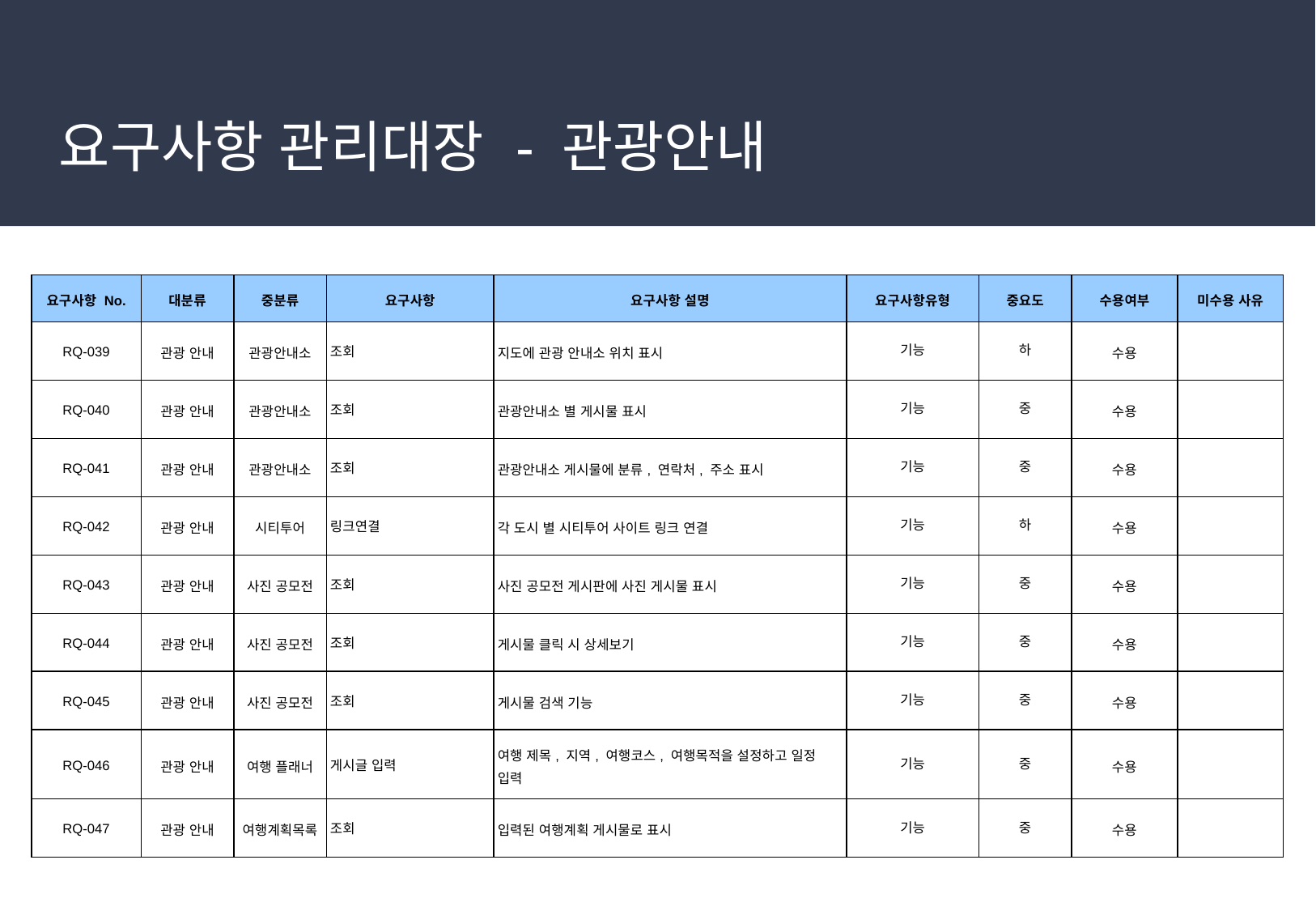

# 요구사항 관리대장 - 관광안내
| 요구사항 No. | 대분류 | 중분류 | 요구사항 | 요구사항 설명 | 요구사항유형 | 중요도 | 수용여부 | 미수용 사유 |
| --- | --- | --- | --- | --- | --- | --- | --- | --- |
| RQ-039 | 관광 안내 | 관광안내소 | 조회 | 지도에 관광 안내소 위치 표시 | 기능 | 하 | 수용 |  |
| RQ-040 | 관광 안내 | 관광안내소 | 조회 | 관광안내소 별 게시물 표시 | 기능 | 중 | 수용 |  |
| RQ-041 | 관광 안내 | 관광안내소 | 조회 | 관광안내소 게시물에 분류, 연락처, 주소 표시 | 기능 | 중 | 수용 |  |
| RQ-042 | 관광 안내 | 시티투어 | 링크연결 | 각 도시 별 시티투어 사이트 링크 연결 | 기능 | 하 | 수용 |  |
| RQ-043 | 관광 안내 | 사진 공모전 | 조회 | 사진 공모전 게시판에 사진 게시물 표시 | 기능 | 중 | 수용 |  |
| RQ-044 | 관광 안내 | 사진 공모전 | 조회 | 게시물 클릭 시 상세보기 | 기능 | 중 | 수용 |  |
| RQ-045 | 관광 안내 | 사진 공모전 | 조회 | 게시물 검색 기능 | 기능 | 중 | 수용 |  |
| RQ-046 | 관광 안내 | 여행 플래너 | 게시글 입력 | 여행 제목, 지역, 여행코스, 여행목적을 설정하고 일정 입력 | 기능 | 중 | 수용 |  |
| RQ-047 | 관광 안내 | 여행계획목록 | 조회 | 입력된 여행계획 게시물로 표시 | 기능 | 중 | 수용 |  |